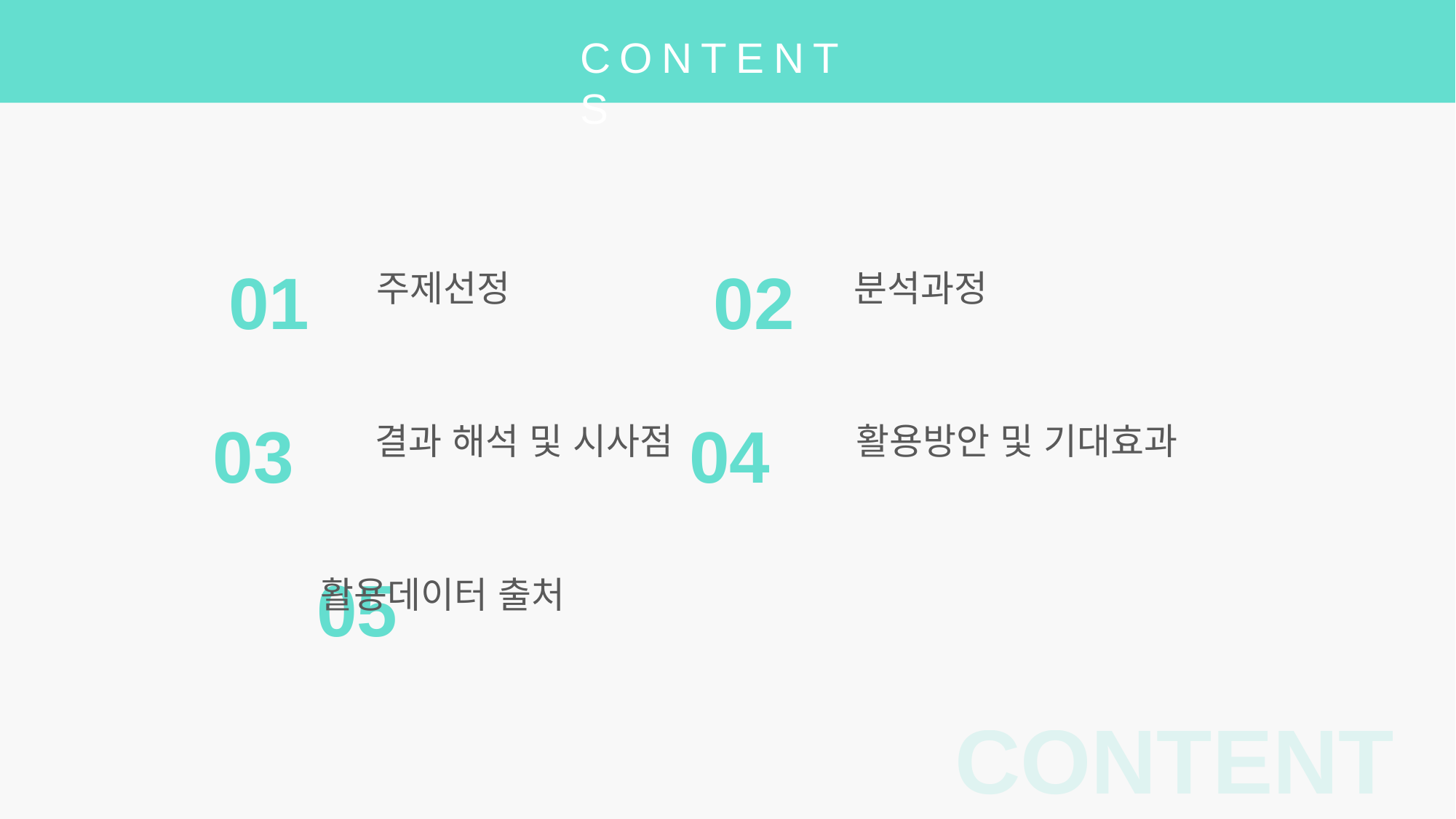

CONTENTS
01
주제선정
02
분석과정
03
결과 해석 및 시사점
04
활용방안 및 기대효과
05
활용데이터 출처
CONTENTS